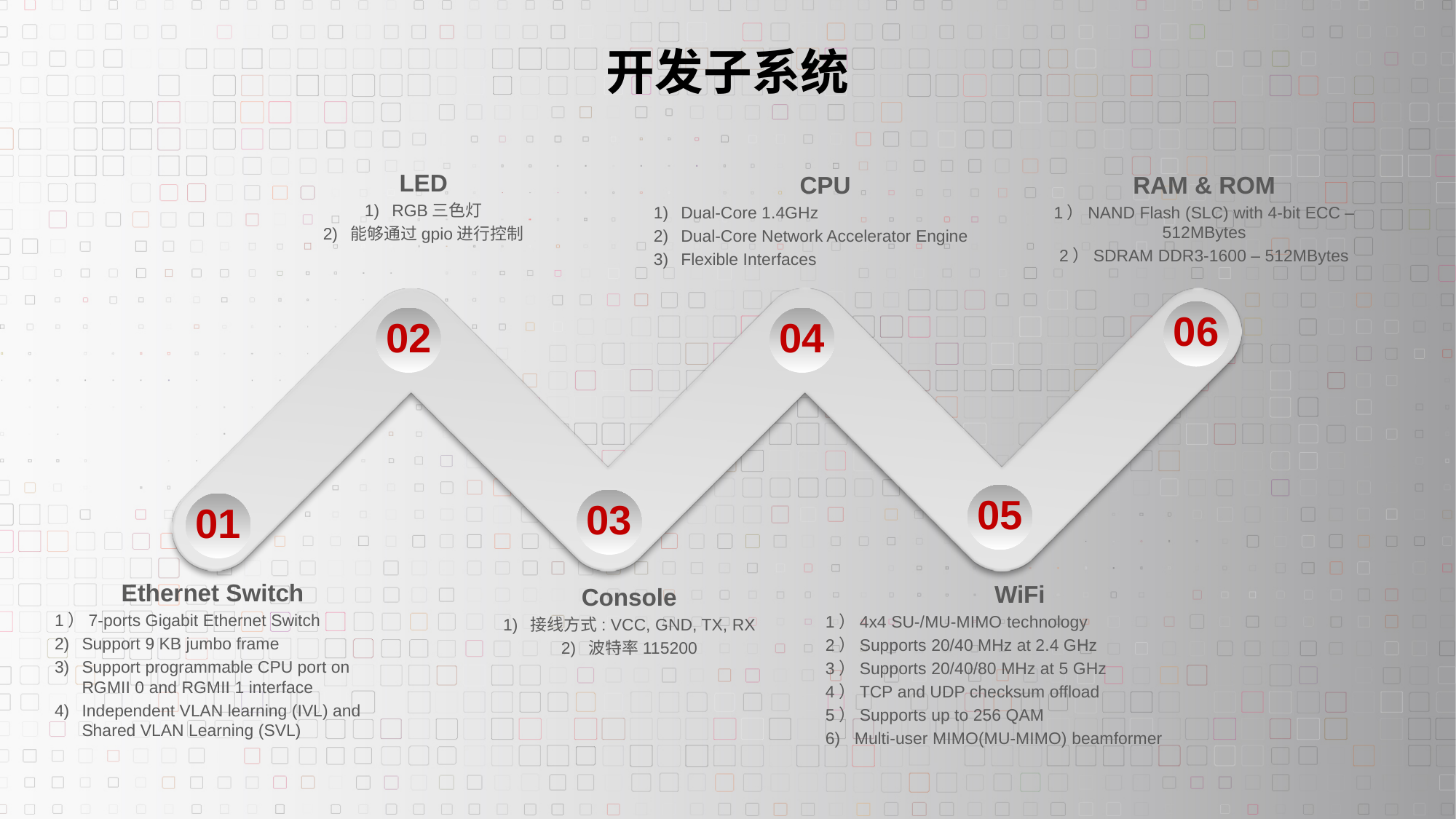

# 开发子系统

LED
RGB三色灯
能够通过gpio进行控制
CPU
Dual-Core 1.4GHz
Dual-Core Network Accelerator Engine
Flexible Interfaces
RAM & ROM
1）NAND Flash (SLC) with 4-bit ECC – 512MBytes
2）SDRAM DDR3-1600 – 512MBytes

06

02

04

05

03

01

Ethernet Switch
1）7-ports Gigabit Ethernet Switch
Support 9 KB jumbo frame
Support programmable CPU port on RGMII 0 and RGMII 1 interface
Independent VLAN learning (IVL) and Shared VLAN Learning (SVL)
WiFi
1）4x4 SU-/MU-MIMO technology
2）Supports 20/40 MHz at 2.4 GHz
3）Supports 20/40/80 MHz at 5 GHz
4）TCP and UDP checksum offload
5）Supports up to 256 QAM
6)   Multi-user MIMO(MU-MIMO) beamformer
Console
接线方式: VCC, GND, TX, RX
波特率115200